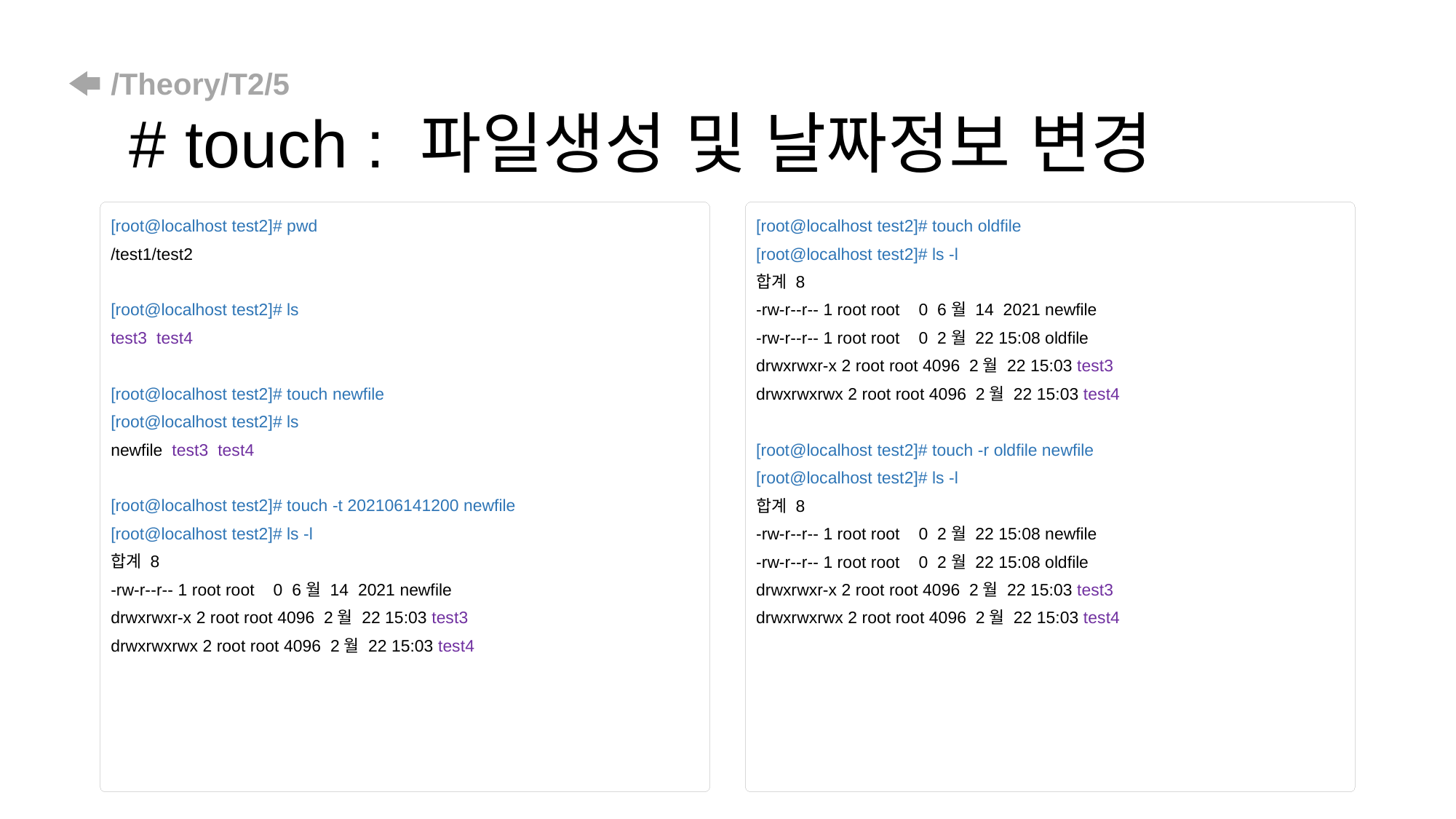

# /Theory/T2/5 # touch : 파일생성 및 날짜정보 변경

[root@localhost test2]# pwd
/test1/test2

[root@localhost test2]# ls
test3  test4

[root@localhost test2]# touch newfile
[root@localhost test2]# ls
newfile  test3  test4

[root@localhost test2]# touch -t 202106141200 newfile
[root@localhost test2]# ls -l
합계 8
-rw-r--r-- 1 root root    0  6월 14  2021 newfile
drwxrwxr-x 2 root root 4096  2월 22 15:03 test3
drwxrwxrwx 2 root root 4096  2월 22 15:03 test4

[root@localhost test2]# touch oldfile
[root@localhost test2]# ls -l
합계 8
-rw-r--r-- 1 root root    0  6월 14  2021 newfile
-rw-r--r-- 1 root root    0  2월 22 15:08 oldfile
drwxrwxr-x 2 root root 4096  2월 22 15:03 test3
drwxrwxrwx 2 root root 4096  2월 22 15:03 test4

[root@localhost test2]# touch -r oldfile newfile
[root@localhost test2]# ls -l
합계 8
-rw-r--r-- 1 root root    0  2월 22 15:08 newfile
-rw-r--r-- 1 root root    0  2월 22 15:08 oldfile
drwxrwxr-x 2 root root 4096  2월 22 15:03 test3
drwxrwxrwx 2 root root 4096  2월 22 15:03 test4